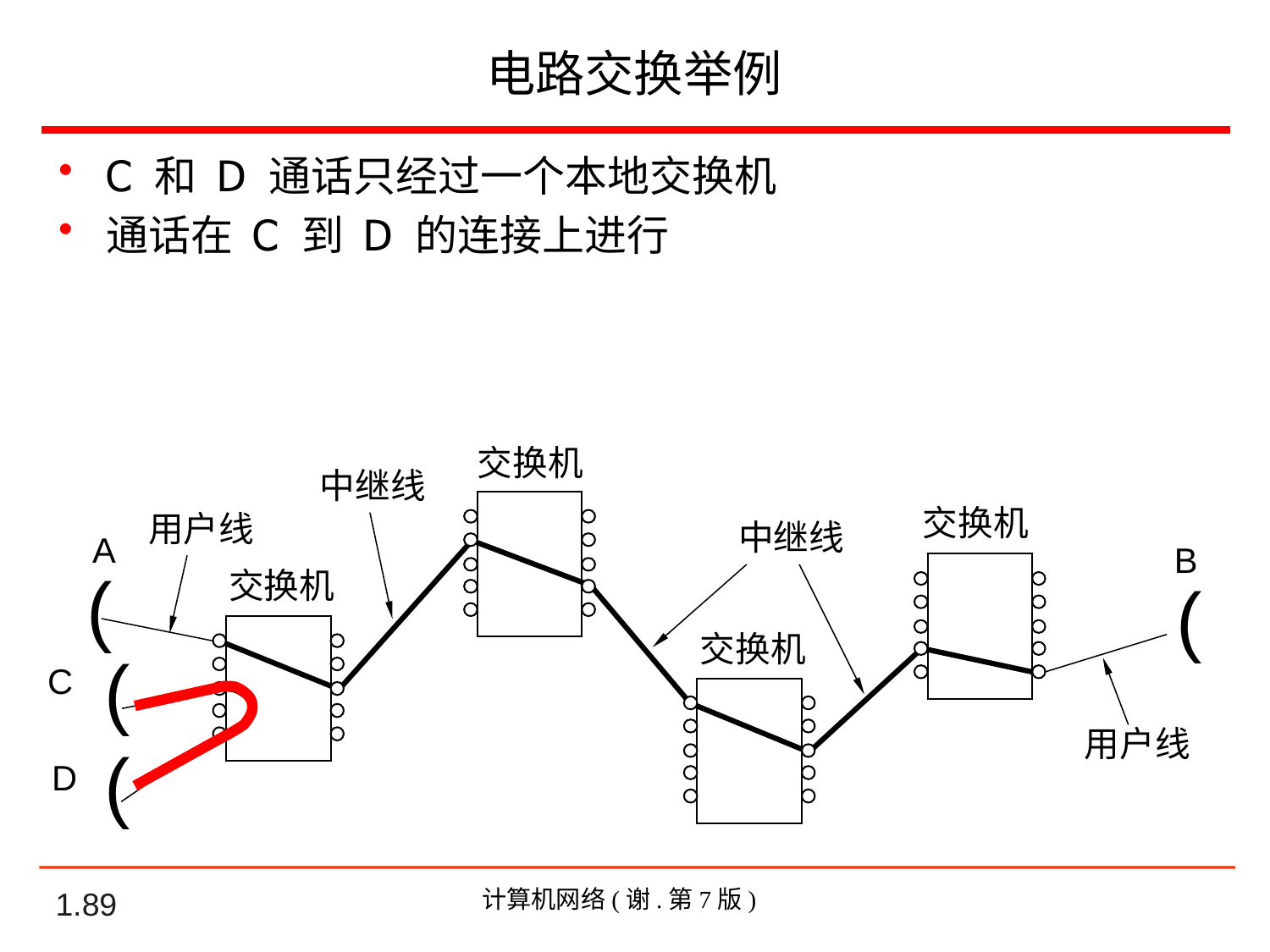

电路交换举例
C 和 D 通话只经过一个本地交换机
通话在 C 到 D 的连接上进行
交换机
中继线

交换机
用户线
中继线

A
B

(

交换机

(

交换机

(

C

用户线

(

D